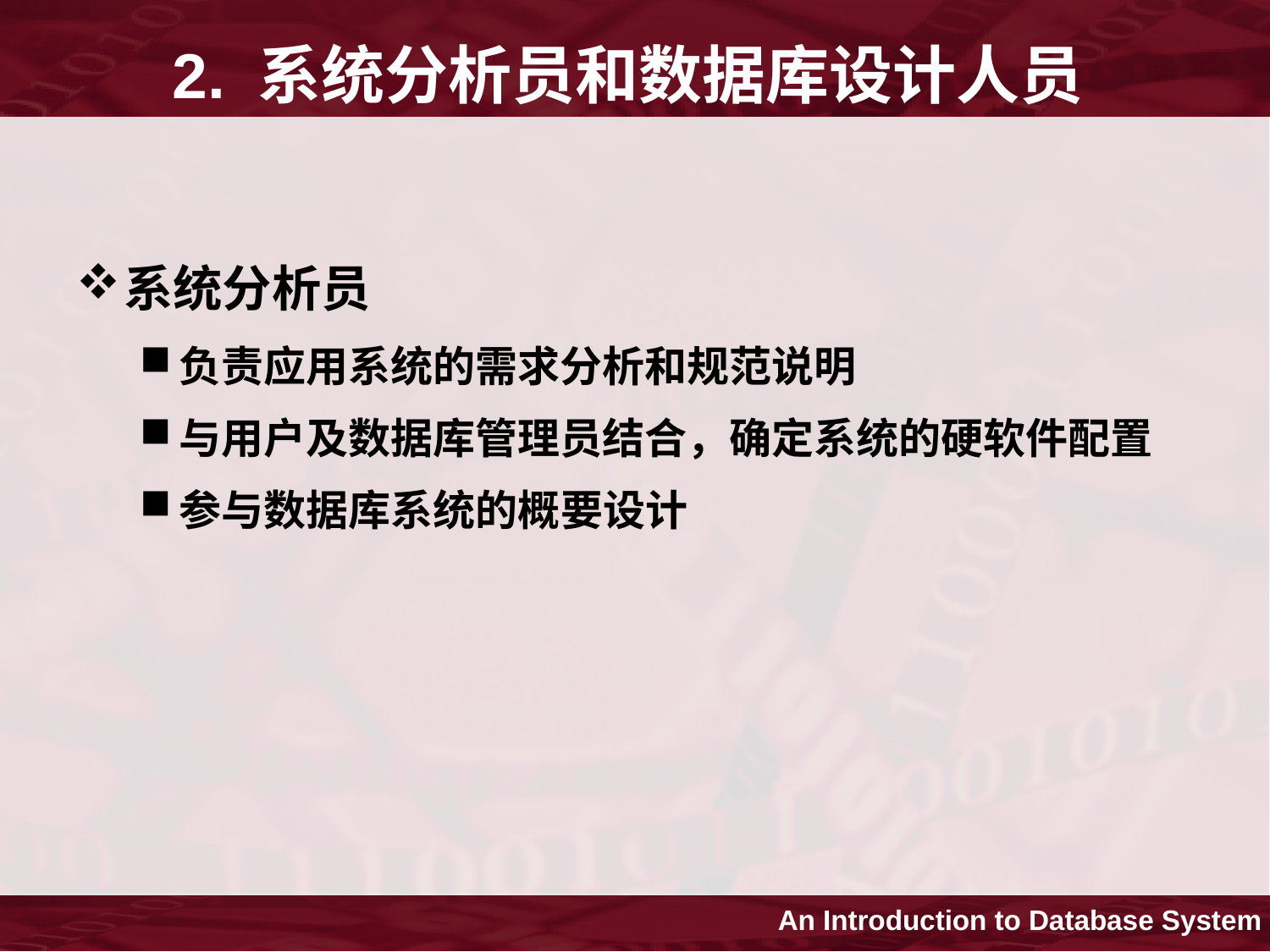

# 2. 系统分析员和数据库设计人员
系统分析员
负责应用系统的需求分析和规范说明
与用户及数据库管理员结合，确定系统的硬软件配置
参与数据库系统的概要设计